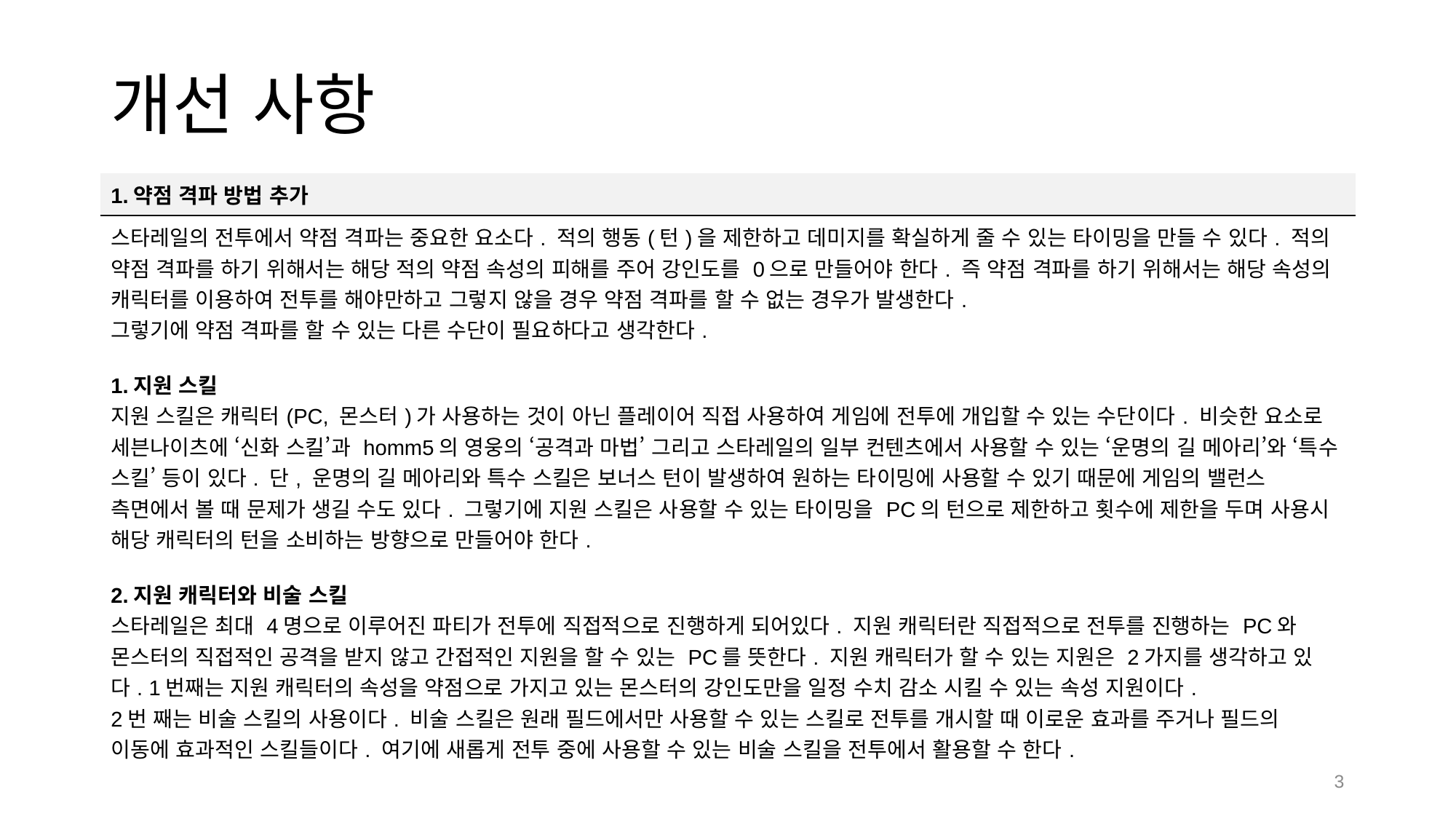

# 개선 사항
| 1.약점 격파 방법 추가 |
| --- |
| 스타레일의 전투에서 약점 격파는 중요한 요소다. 적의 행동(턴)을 제한하고 데미지를 확실하게 줄 수 있는 타이밍을 만들 수 있다. 적의 약점 격파를 하기 위해서는 해당 적의 약점 속성의 피해를 주어 강인도를 0으로 만들어야 한다. 즉 약점 격파를 하기 위해서는 해당 속성의 캐릭터를 이용하여 전투를 해야만하고 그렇지 않을 경우 약점 격파를 할 수 없는 경우가 발생한다. 그렇기에 약점 격파를 할 수 있는 다른 수단이 필요하다고 생각한다. 1.지원 스킬 지원 스킬은 캐릭터(PC, 몬스터)가 사용하는 것이 아닌 플레이어 직접 사용하여 게임에 전투에 개입할 수 있는 수단이다. 비슷한 요소로 세븐나이츠에 ‘신화 스킬’과 homm5의 영웅의 ‘공격과 마법’ 그리고 스타레일의 일부 컨텐츠에서 사용할 수 있는 ‘운명의 길 메아리’와 ‘특수 스킬’ 등이 있다. 단, 운명의 길 메아리와 특수 스킬은 보너스 턴이 발생하여 원하는 타이밍에 사용할 수 있기 때문에 게임의 밸런스 측면에서 볼 때 문제가 생길 수도 있다. 그렇기에 지원 스킬은 사용할 수 있는 타이밍을 PC의 턴으로 제한하고 횟수에 제한을 두며 사용시 해당 캐릭터의 턴을 소비하는 방향으로 만들어야 한다. 2.지원 캐릭터와 비술 스킬 스타레일은 최대 4명으로 이루어진 파티가 전투에 직접적으로 진행하게 되어있다. 지원 캐릭터란 직접적으로 전투를 진행하는 PC와 몬스터의 직접적인 공격을 받지 않고 간접적인 지원을 할 수 있는 PC를 뜻한다. 지원 캐릭터가 할 수 있는 지원은 2가지를 생각하고 있다. 1번째는 지원 캐릭터의 속성을 약점으로 가지고 있는 몬스터의 강인도만을 일정 수치 감소 시킬 수 있는 속성 지원이다. 2번 째는 비술 스킬의 사용이다. 비술 스킬은 원래 필드에서만 사용할 수 있는 스킬로 전투를 개시할 때 이로운 효과를 주거나 필드의 이동에 효과적인 스킬들이다. 여기에 새롭게 전투 중에 사용할 수 있는 비술 스킬을 전투에서 활용할 수 한다. |
3